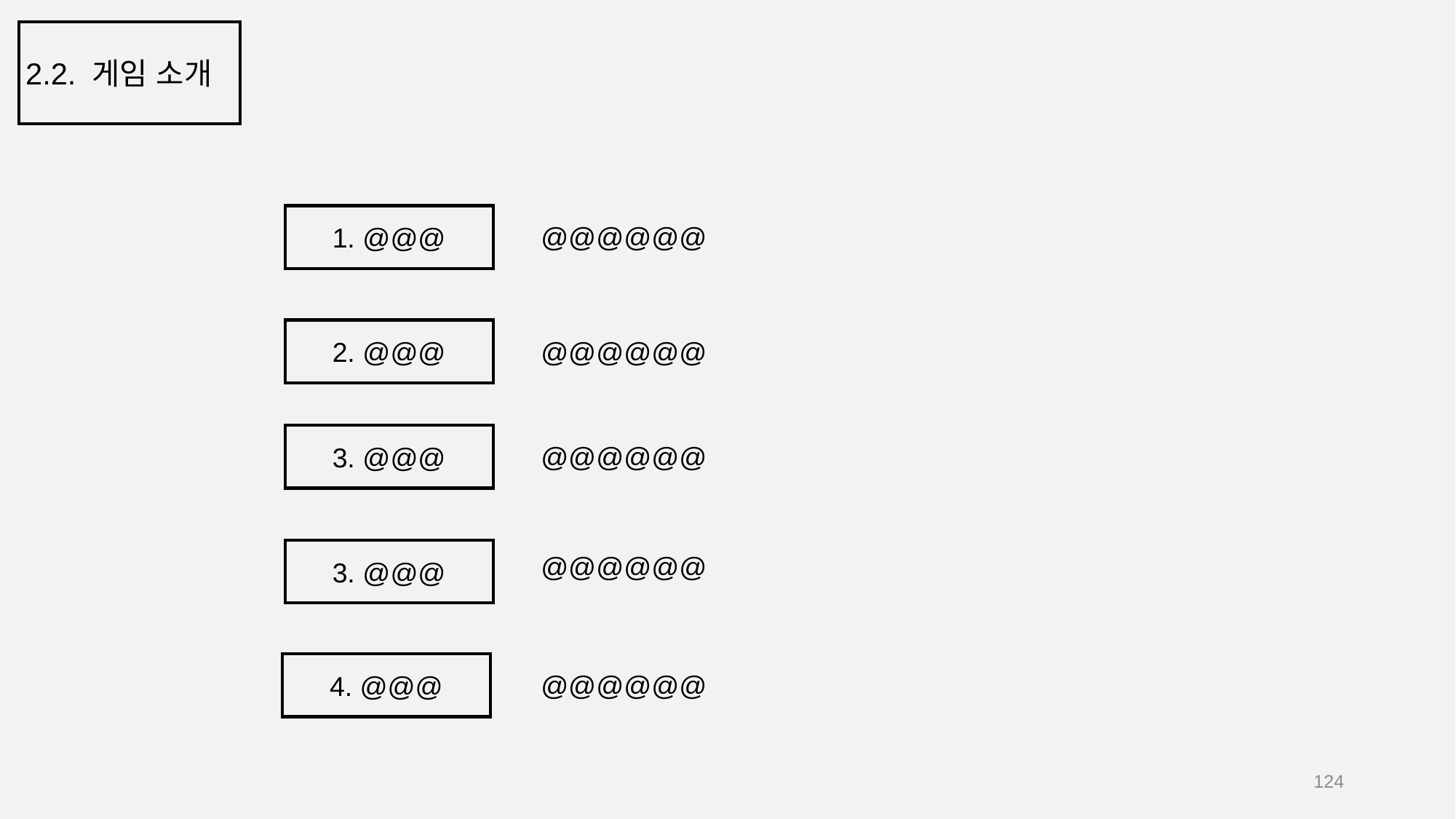

2.2. 게임 소개
1. @@@
@@@@@@
2. @@@
@@@@@@
3. @@@
@@@@@@
3. @@@
@@@@@@
4. @@@
@@@@@@
124